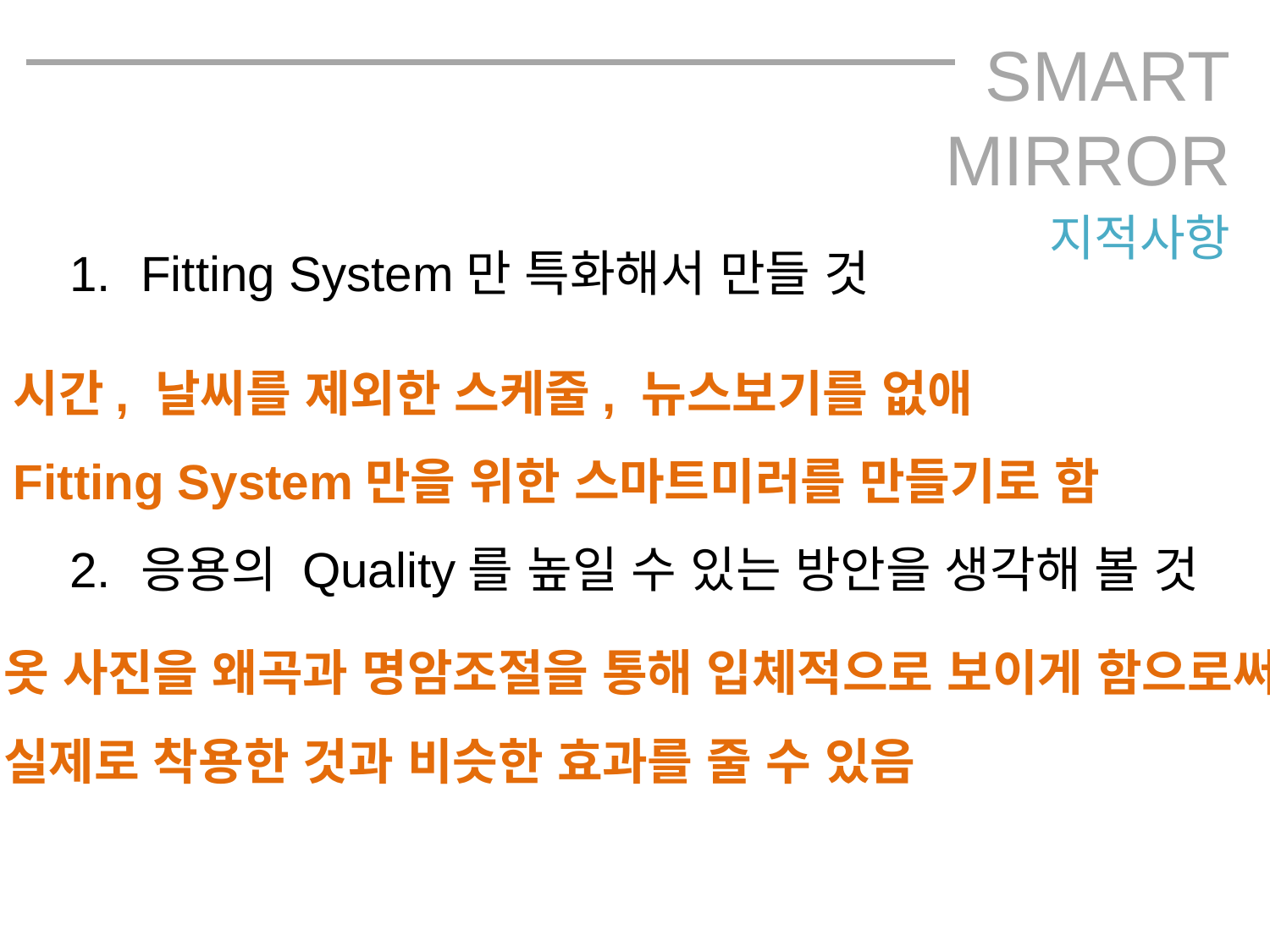

SMART
MIRROR
지적사항
Fitting System만 특화해서 만들 것

응용의 Quality를 높일 수 있는 방안을 생각해 볼 것
시간, 날씨를 제외한 스케줄, 뉴스보기를 없애
Fitting System만을 위한 스마트미러를 만들기로 함
옷 사진을 왜곡과 명암조절을 통해 입체적으로 보이게 함으로써
실제로 착용한 것과 비슷한 효과를 줄 수 있음